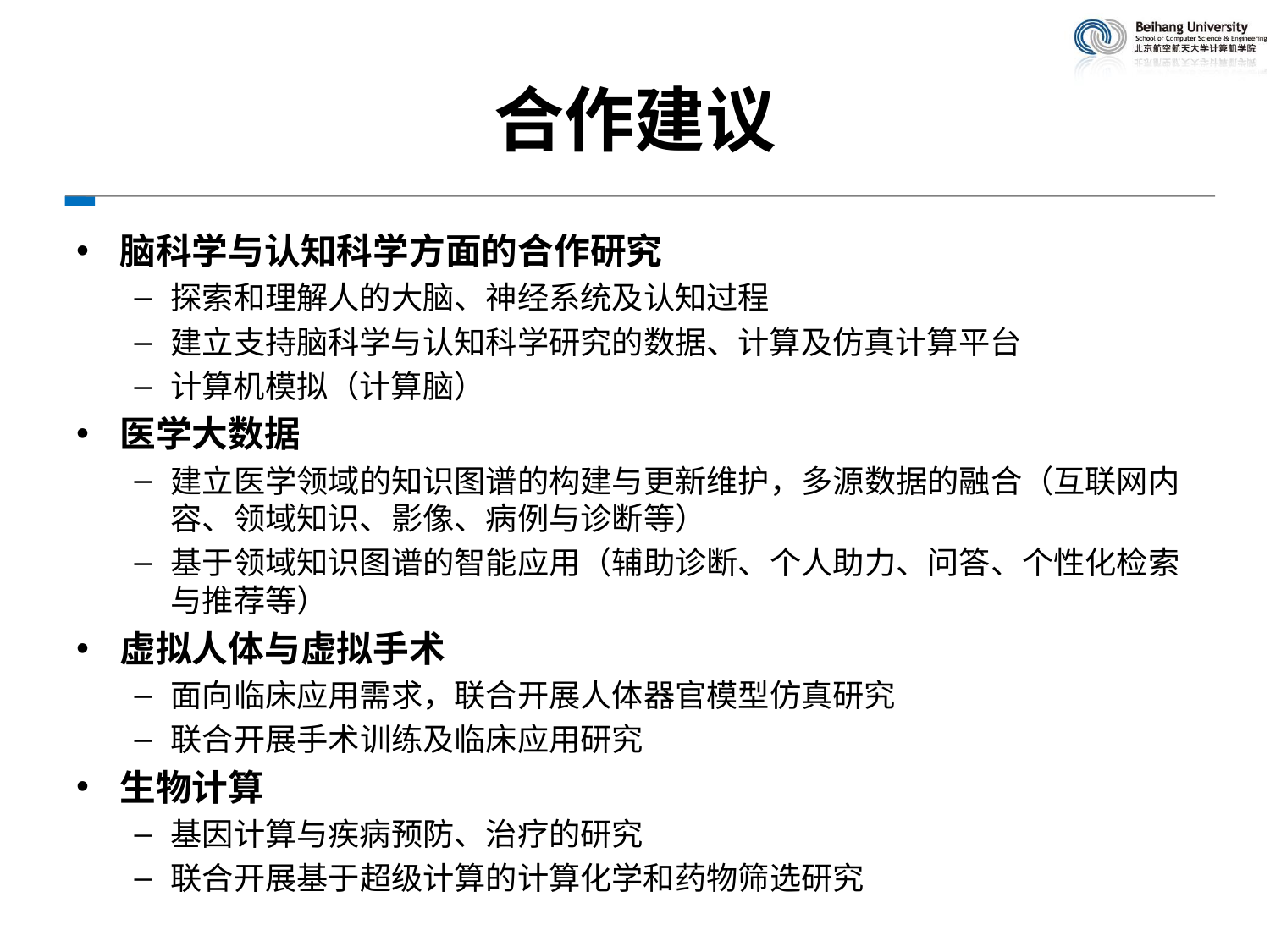

# 合作建议
脑科学与认知科学方面的合作研究
探索和理解人的大脑、神经系统及认知过程
建立支持脑科学与认知科学研究的数据、计算及仿真计算平台
计算机模拟（计算脑）
医学大数据
建立医学领域的知识图谱的构建与更新维护，多源数据的融合（互联网内容、领域知识、影像、病例与诊断等）
基于领域知识图谱的智能应用（辅助诊断、个人助力、问答、个性化检索与推荐等）
虚拟人体与虚拟手术
面向临床应用需求，联合开展人体器官模型仿真研究
联合开展手术训练及临床应用研究
生物计算
基因计算与疾病预防、治疗的研究
联合开展基于超级计算的计算化学和药物筛选研究